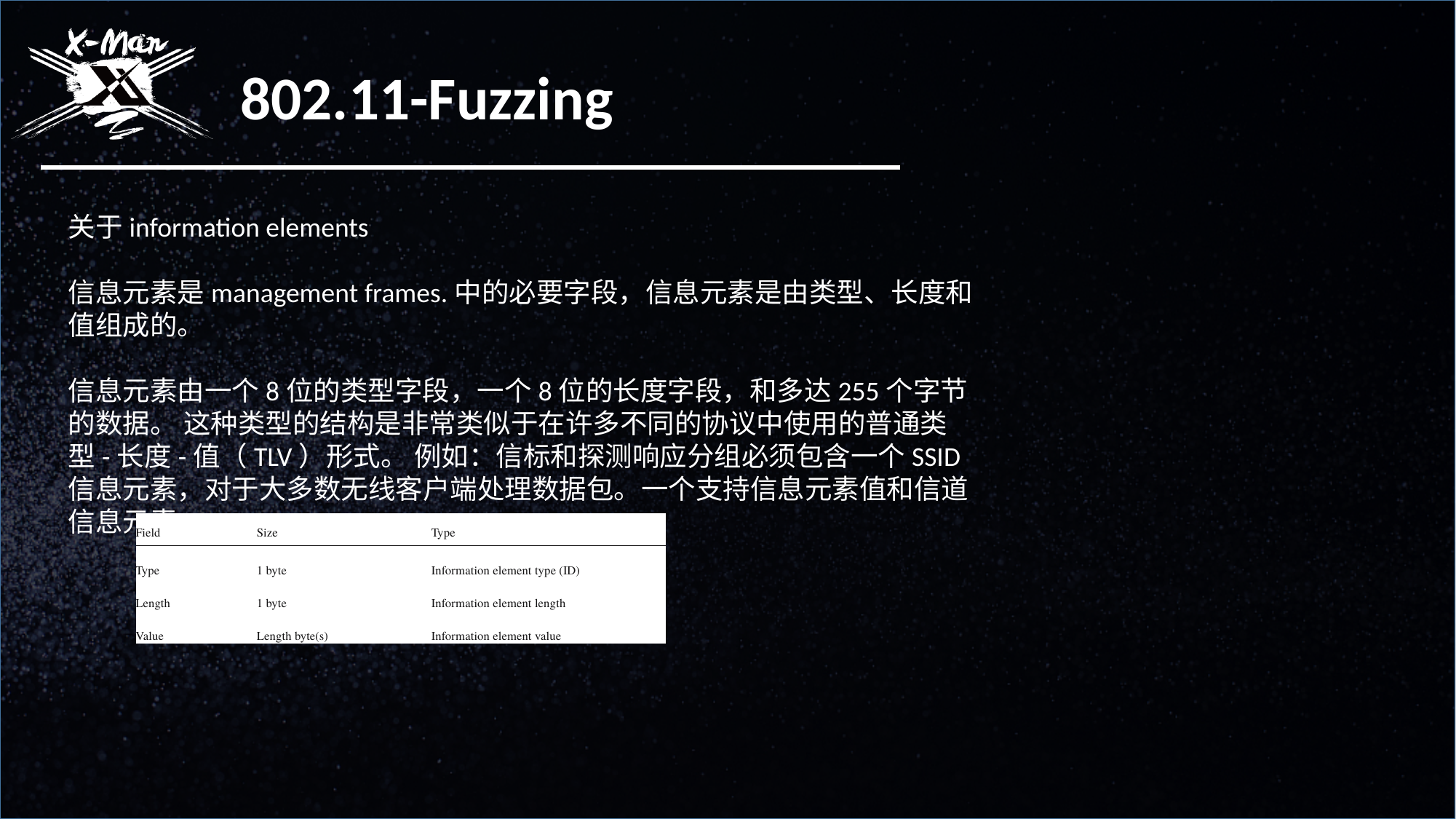

802.11-Fuzzing
关于information elements

信息元素是management frames.中的必要字段，信息元素是由类型、长度和值组成的。

信息元素由一个8位的类型字段，一个8位的长度字段，和多达255个字节的数据。 这种类型的结构是非常类似于在许多不同的协议中使用的普通类型-长度-值（TLV）形式。 例如：信标和探测响应分组必须包含一个SSID 信息元素，对于大多数无线客户端处理数据包。一个支持信息元素值和信道信息元素。
| Field | Size |  |  | Type |
| --- | --- | --- | --- | --- |
|  |  |  |  |  |
| Type | 1 byte |  |  | Information element type (ID) |
| Length | 1 byte |  |  | Information element length |
| Value | Length byte(s) |  |  | Information element value |